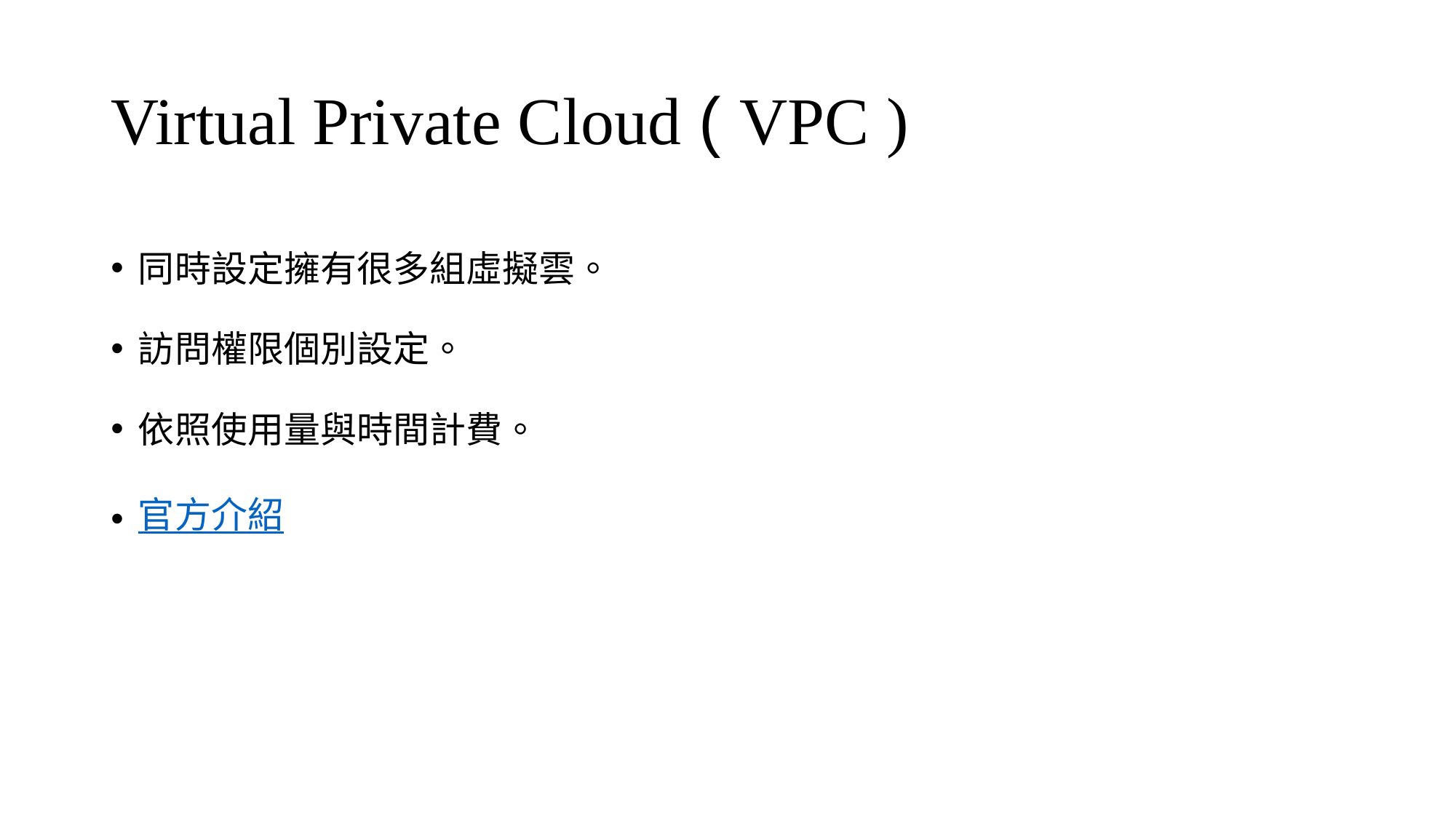

# Virtual Private Cloud ( VPC )
同時設定擁有很多組虛擬雲。
訪問權限個別設定。
依照使用量與時間計費。
官方介紹